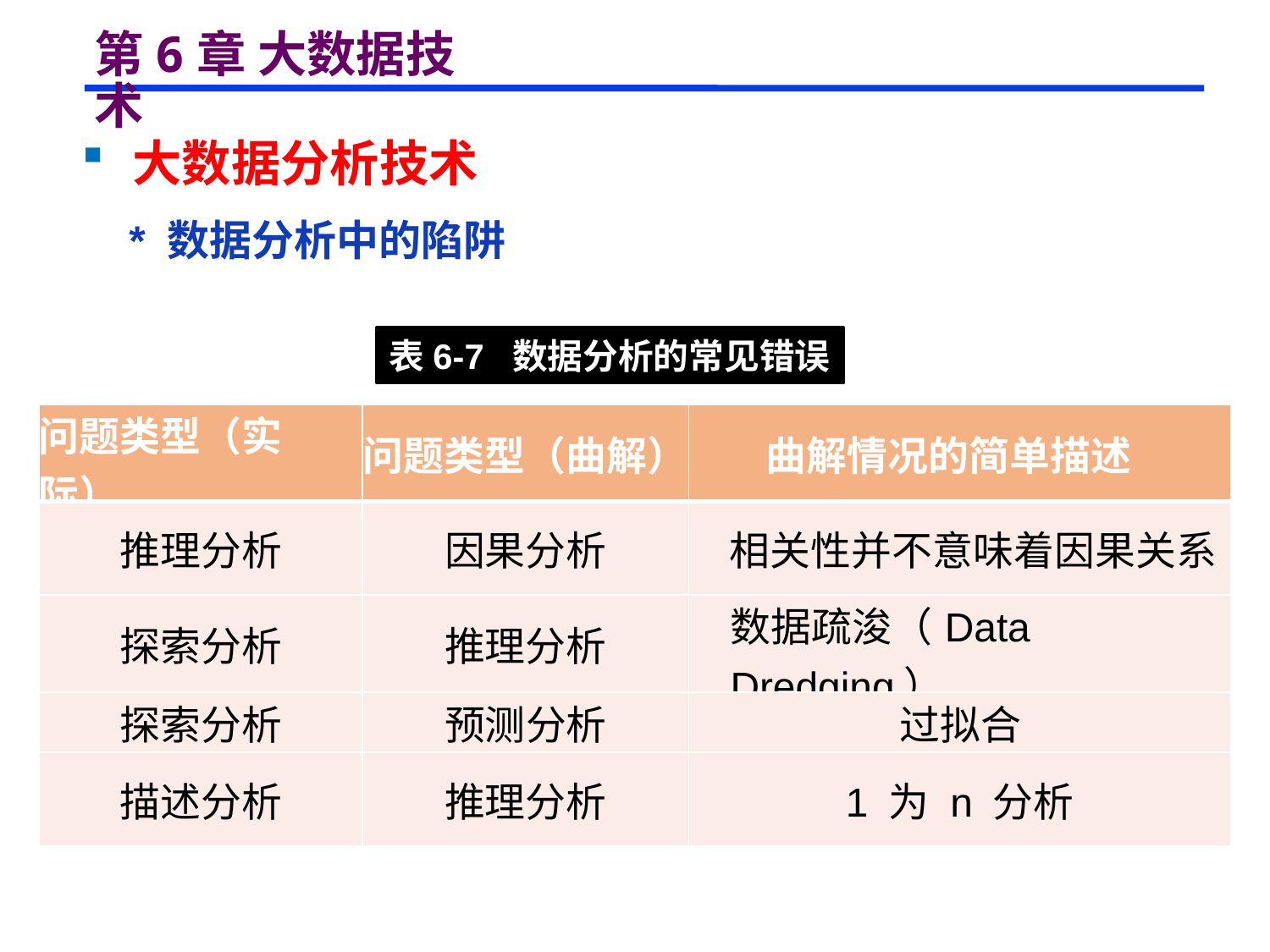

# 第6章 大数据技术
 大数据分析技术
  * 数据分析中的陷阱
表6-7  数据分析的常见错误
| 问题类型（实际） | 问题类型（曲解） | 曲解情况的简单描述 |
| --- | --- | --- |
| 推理分析 | 因果分析 | 相关性并不意味着因果关系 |
| 探索分析 | 推理分析 | 数据疏浚（Data Dredging） |
| 探索分析 | 预测分析 | 过拟合 |
| 描述分析 | 推理分析 | 1 为 n 分析 |